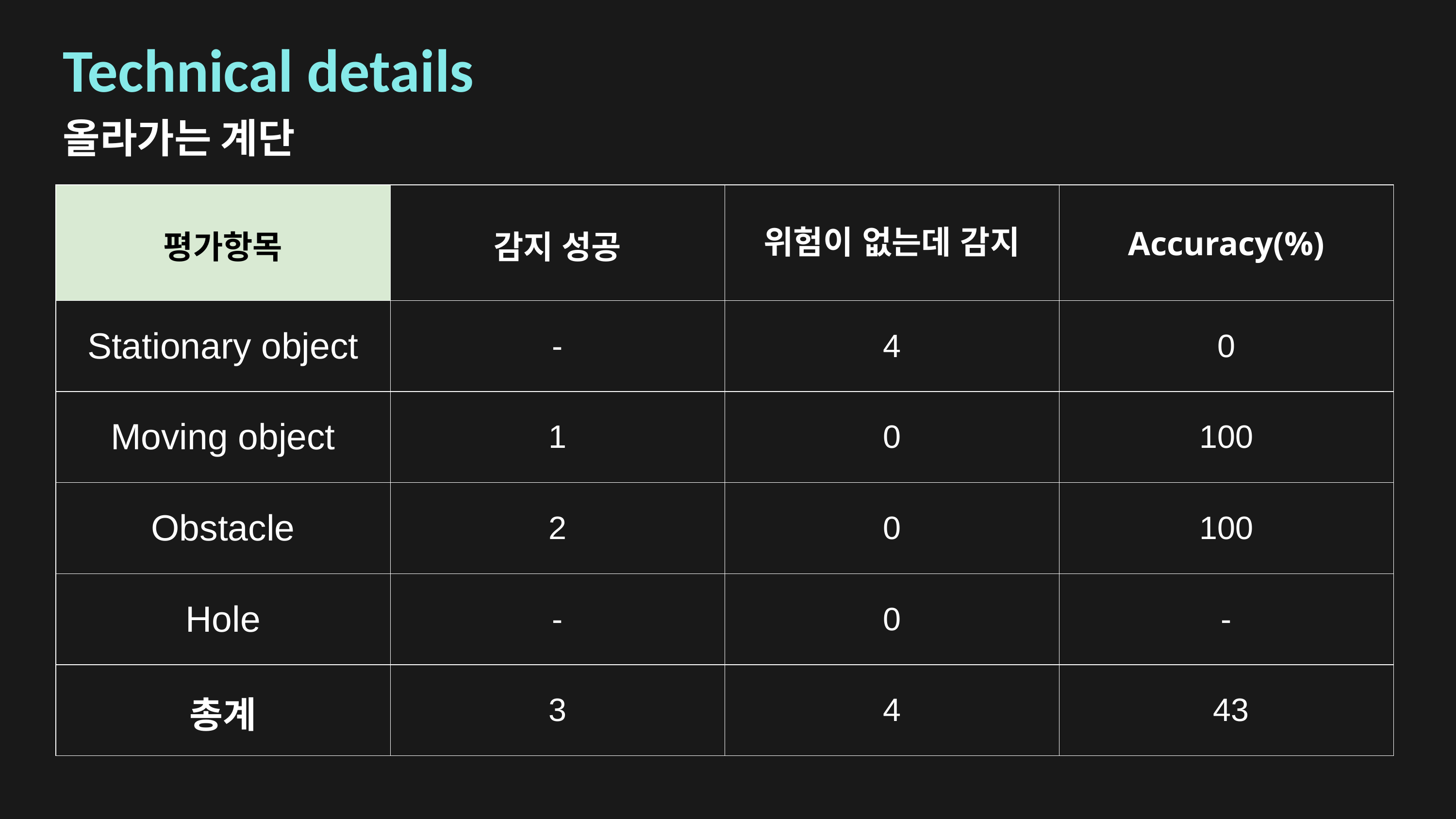

Technical details

올라가는 계단
| 평가항목 | 감지 성공 | 위험이 없는데 감지 | Accuracy(%) |
| --- | --- | --- | --- |
| Stationary object | - | 4 | 0 |
| Moving object | 1 | 0 | 100 |
| Obstacle | 2 | 0 | 100 |
| Hole | - | 0 | - |
| 총계 | 3 | 4 | 43 |